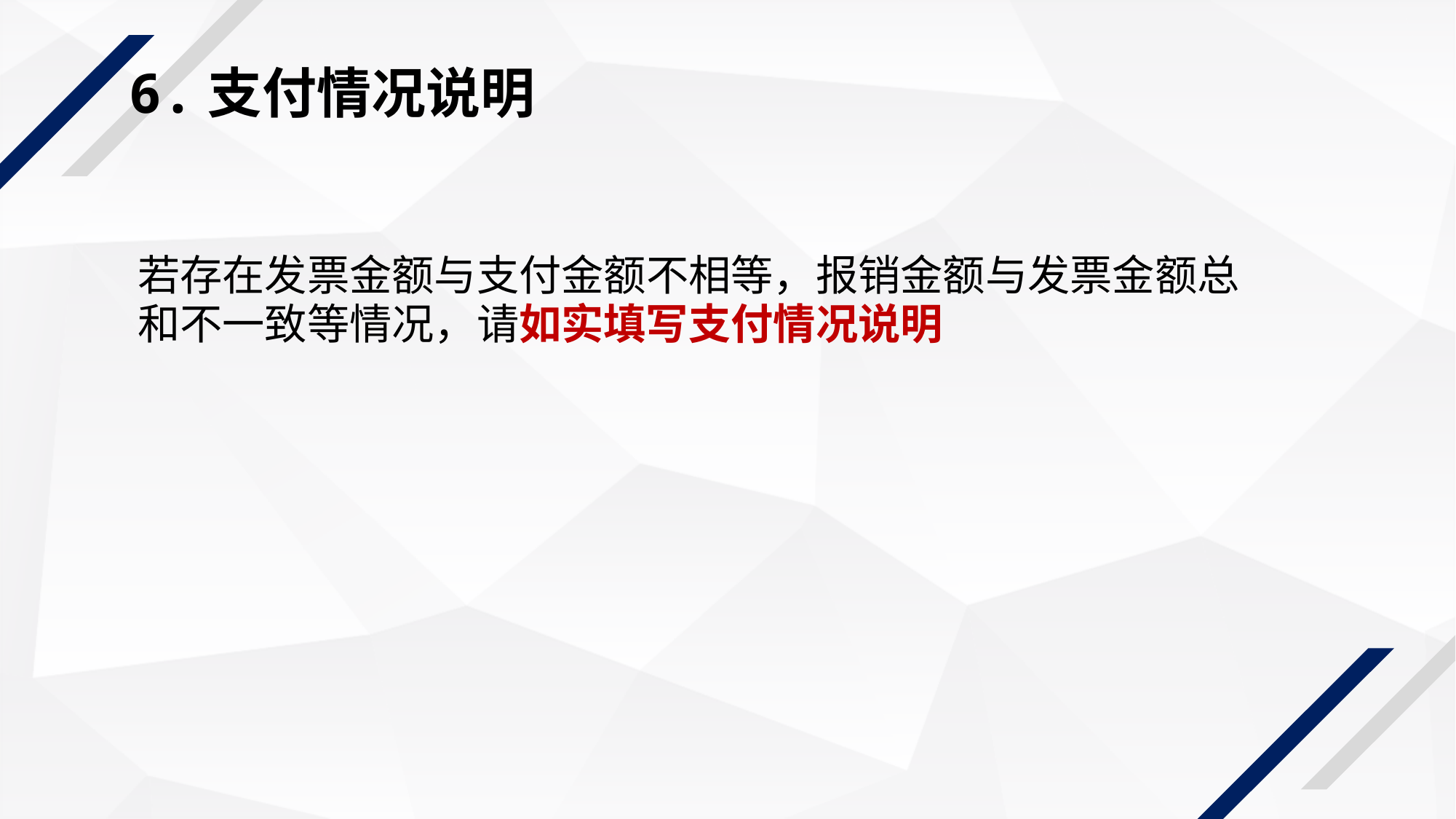

6.支付情况说明
若存在发票金额与支付金额不相等，报销金额与发票金额总和不一致等情况，请如实填写支付情况说明